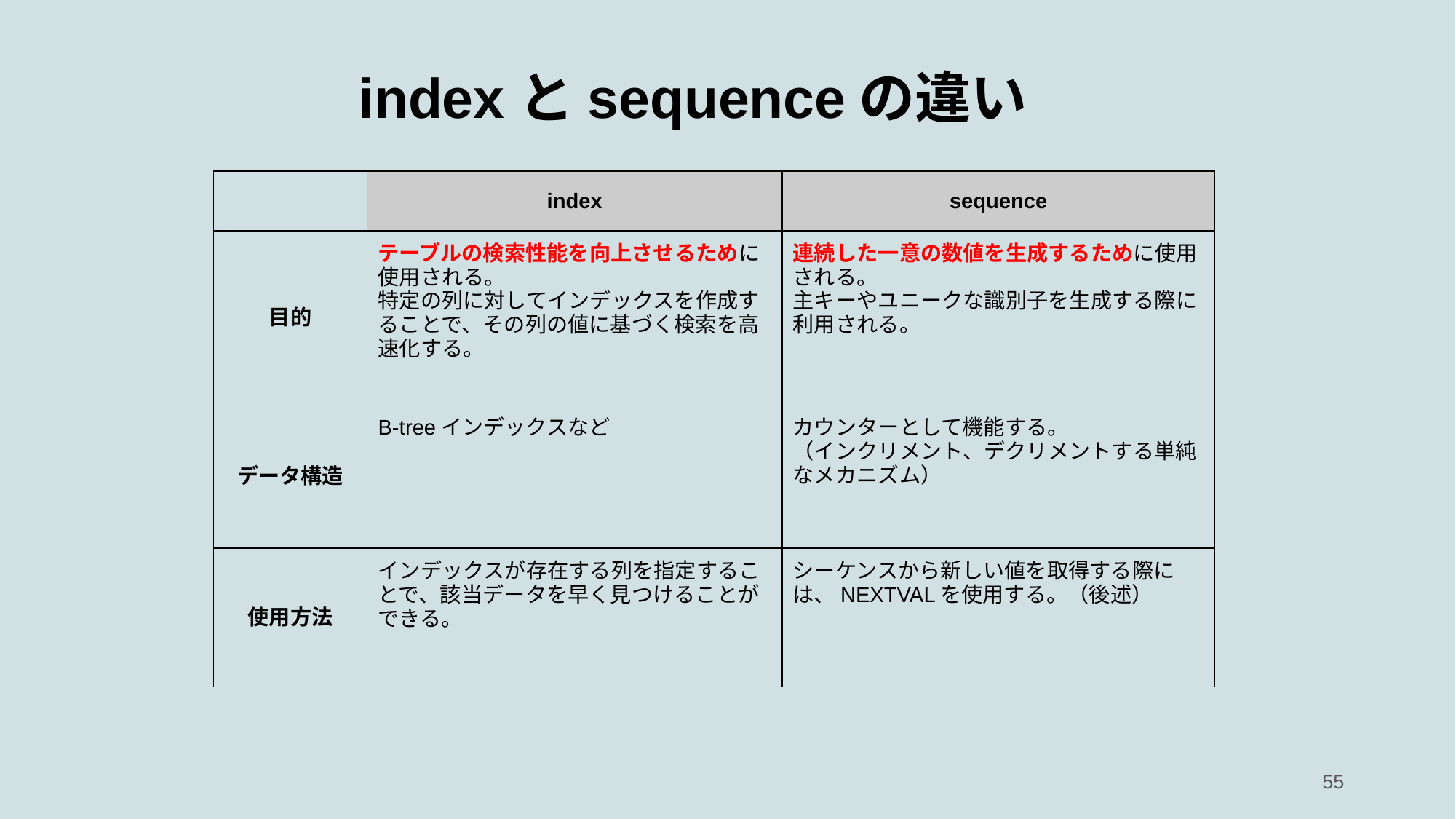

# indexとsequenceの違い
|  | index | sequence |
| --- | --- | --- |
| 目的 | テーブルの検索性能を向上させるために使用される。 特定の列に対してインデックスを作成することで、その列の値に基づく検索を高速化する。 | 連続した一意の数値を生成するために使用される。 主キーやユニークな識別子を生成する際に利用される。 |
| データ構造 | B-treeインデックスなど | カウンターとして機能する。 （インクリメント、デクリメントする単純なメカニズム） |
| 使用方法 | インデックスが存在する列を指定することで、該当データを早く見つけることができる。 | シーケンスから新しい値を取得する際には、NEXTVALを使用する。（後述） |

55